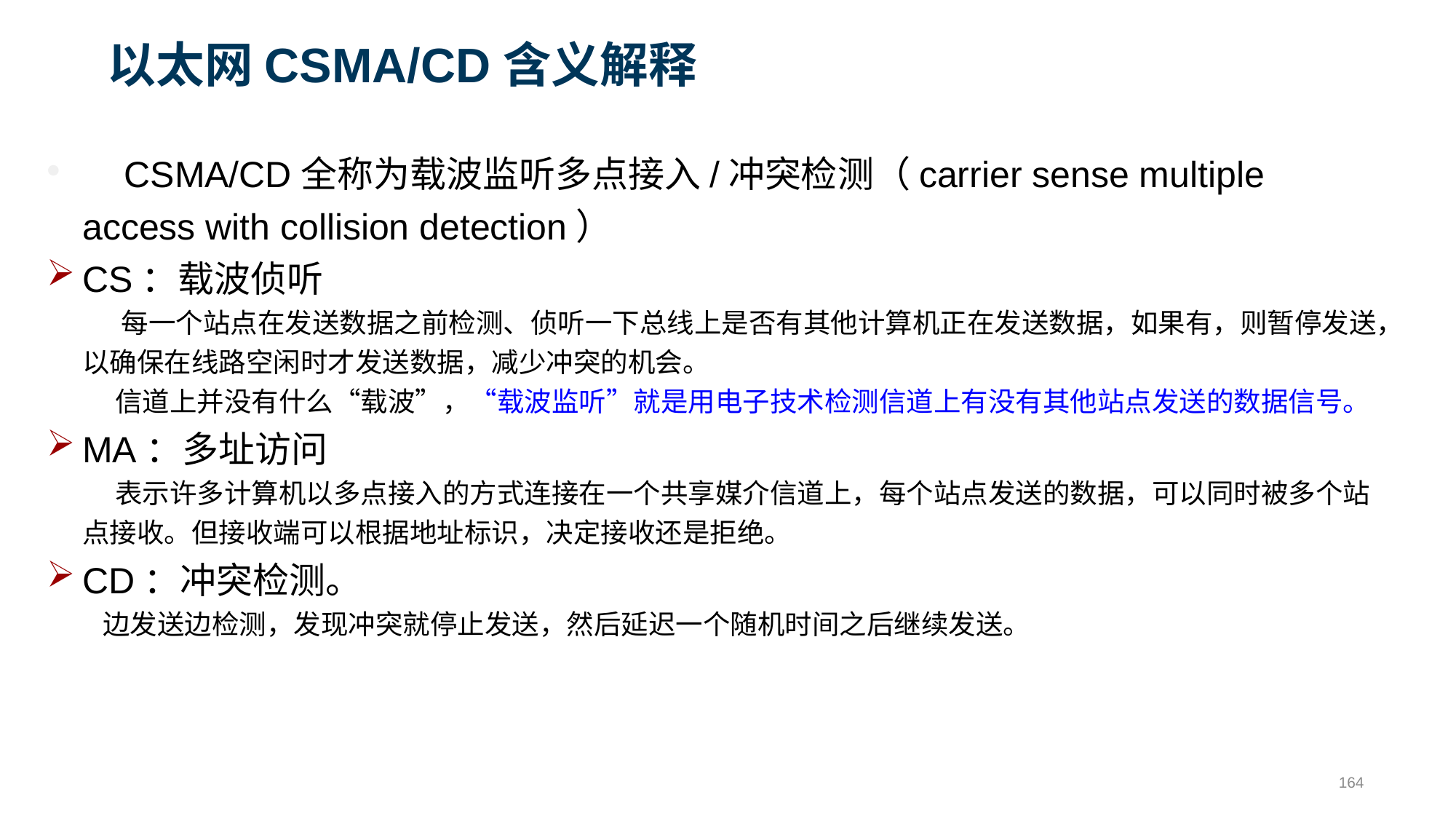

以太网CSMA/CD含义解释
     CSMA/CD全称为载波监听多点接入/冲突检测（carrier sense multiple access with collision detection）
CS：载波侦听
           每一个站点在发送数据之前检测、侦听一下总线上是否有其他计算机正在发送数据，如果有，则暂停发送，以确保在线路空闲时才发送数据，减少冲突的机会。
          信道上并没有什么“载波”，“载波监听”就是用电子技术检测信道上有没有其他站点发送的数据信号。
MA：多址访问
          表示许多计算机以多点接入的方式连接在一个共享媒介信道上，每个站点发送的数据，可以同时被多个站点接收。但接收端可以根据地址标识，决定接收还是拒绝。
CD：冲突检测。
        边发送边检测，发现冲突就停止发送，然后延迟一个随机时间之后继续发送。
164